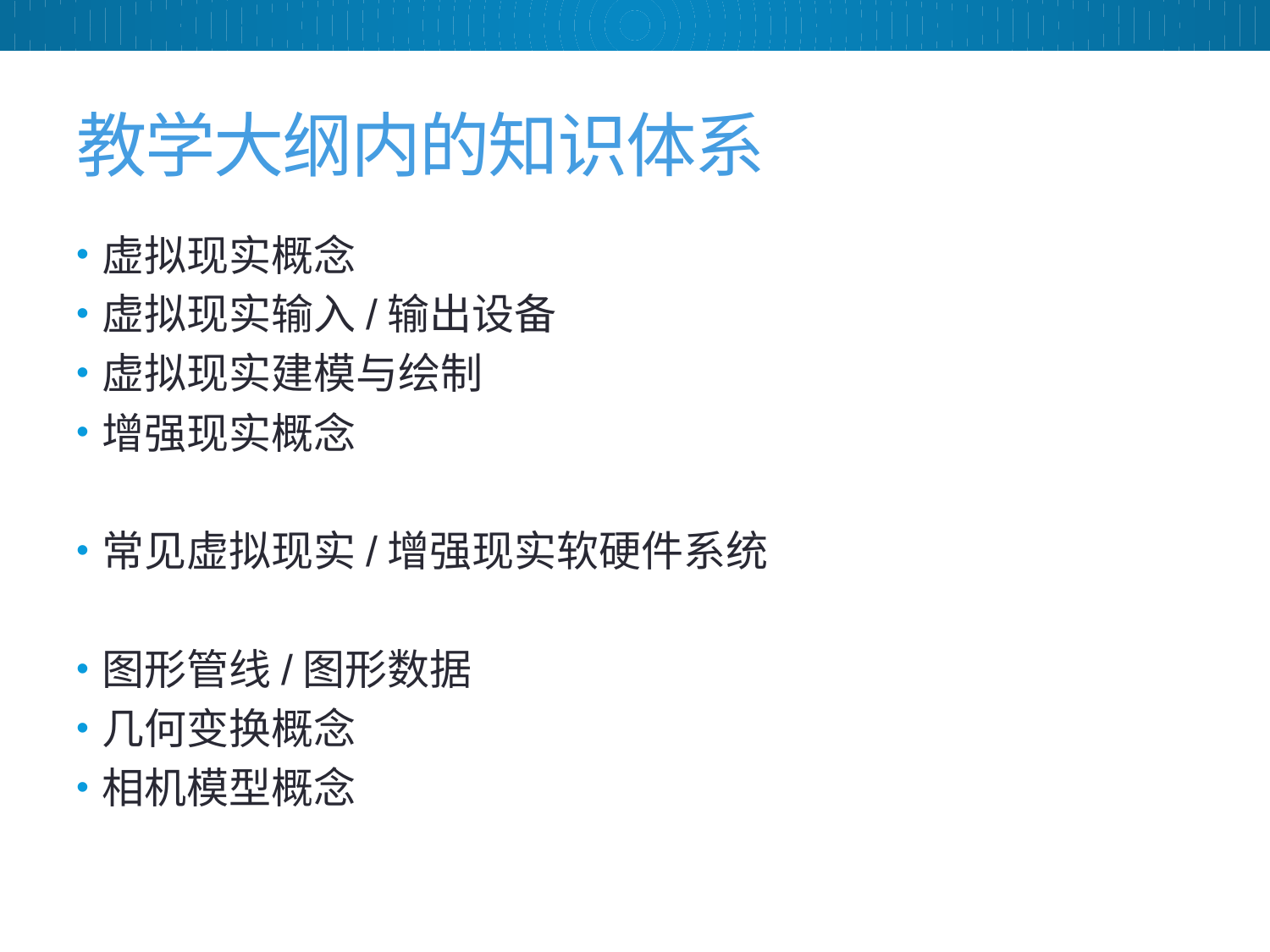

# 教学大纲内的知识体系
虚拟现实概念
虚拟现实输入/输出设备
虚拟现实建模与绘制
增强现实概念

常见虚拟现实/增强现实软硬件系统

图形管线/图形数据
几何变换概念
相机模型概念